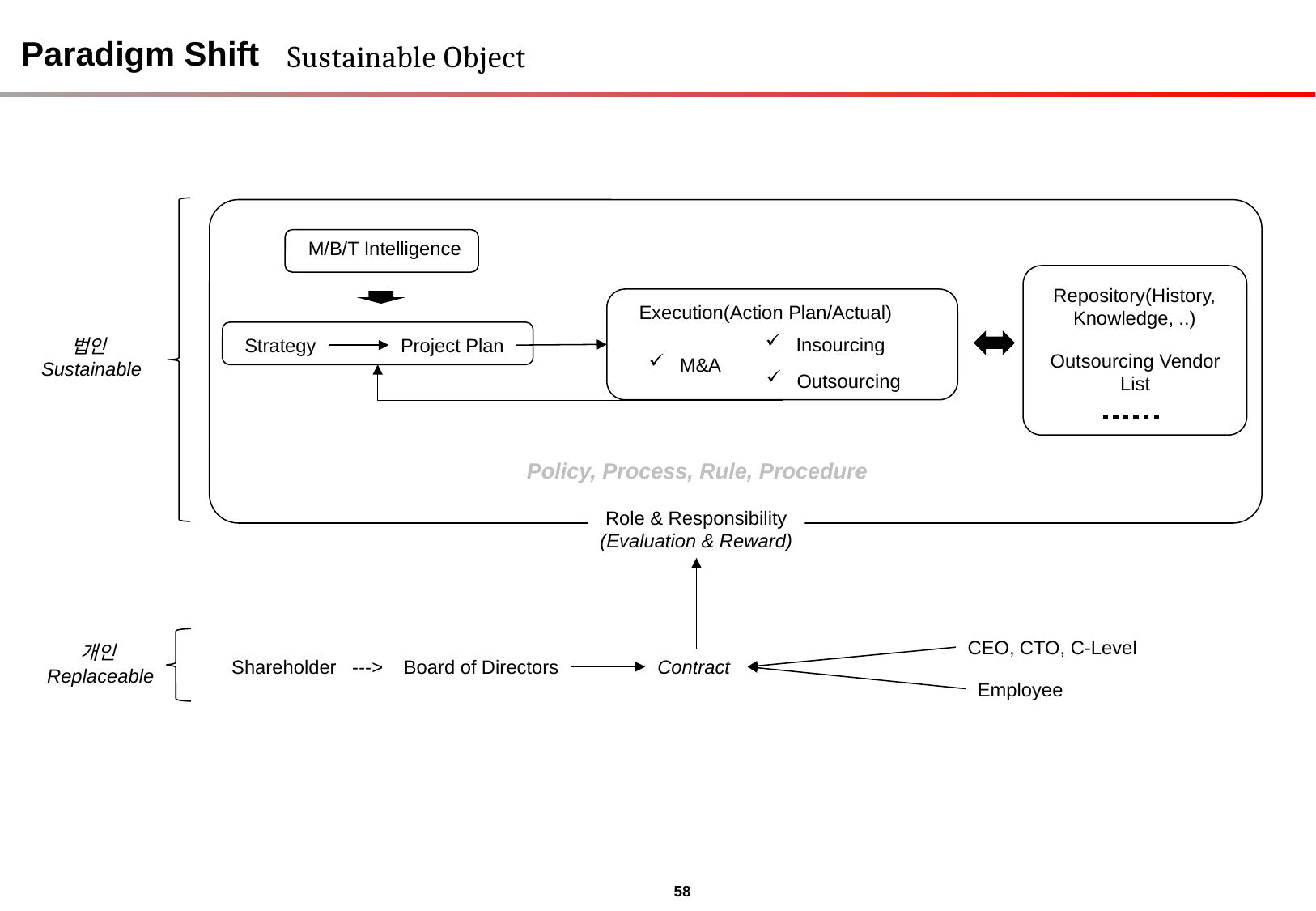

Paradigm Shift
Sustainable Object

M/B/T Intelligence

Repository(History, Knowledge, ..)

Execution(Action Plan/Actual)

Insourcing
Strategy
Project Plan
법인
 Sustainable

Outsourcing Vendor List
M&A
Outsourcing
Policy, Process, Rule, Procedure
Role & Responsibility
(Evaluation & Reward)

CEO, CTO, C-Level
개인
 Replaceable
Shareholder   --->    Board of Directors
Contract
Employee
58